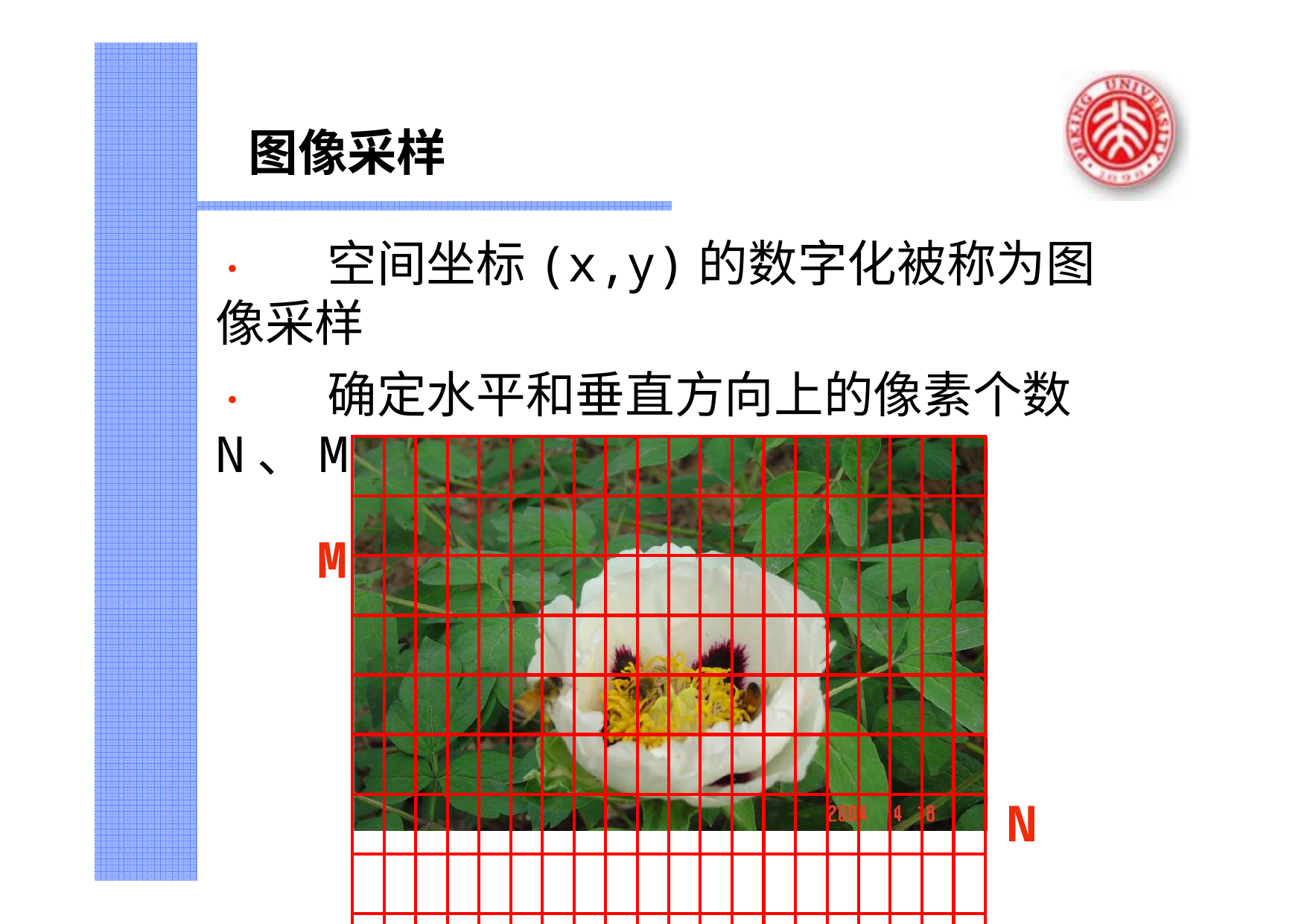

图像采样

•	空间坐标(x,y)的数字化被称为图像采样
•	确定水平和垂直方向上的像素个数N、M

M
|  |  |  |  |  |  |  |  |  |  |  |  |  |  |  |  |  |  |  |  |
| --- | --- | --- | --- | --- | --- | --- | --- | --- | --- | --- | --- | --- | --- | --- | --- | --- | --- | --- | --- |
|  |  |  |  |  |  |  |  |  |  |  |  |  |  |  |  |  |  |  |  |
|  |  |  |  |  |  |  |  |  |  |  |  |  |  |  |  |  |  |  |  |
|  |  |  |  |  |  |  |  |  |  |  |  |  |  |  |  |  |  |  |  |
|  |  |  |  |  |  |  |  |  |  |  |  |  |  |  |  |  |  |  |  |
|  |  |  |  |  |  |  |  |  |  |  |  |  |  |  |  |  |  |  |  |
|  |  |  |  |  |  |  |  |  |  |  |  |  |  |  |  |  |  |  |  |
|  |  |  |  |  |  |  |  |  |  |  |  |  |  |  |  |  |  |  |  |
|  |  |  |  |  |  |  |  |  |  |  |  |  |  |  |  |  |  |  |  |
|  |  |  |  |  |  |  |  |  |  |  |  |  |  |  |  |  |  |  |  |
|  |  |  |  |  |  |  |  |  |  |  |  |  |  |  |  |  |  |  |  |
|  |  |  |  |  |  |  |  |  |  |  |  |  |  |  |  |  |  |  |  |
|  |  |  |  |  |  |  |  |  |  |  |  |  |  |  |  |  |  |  |  |
|  |  |  |  |  |  |  |  |  |  |  |  |  |  |  |  |  |  |  |  |

N